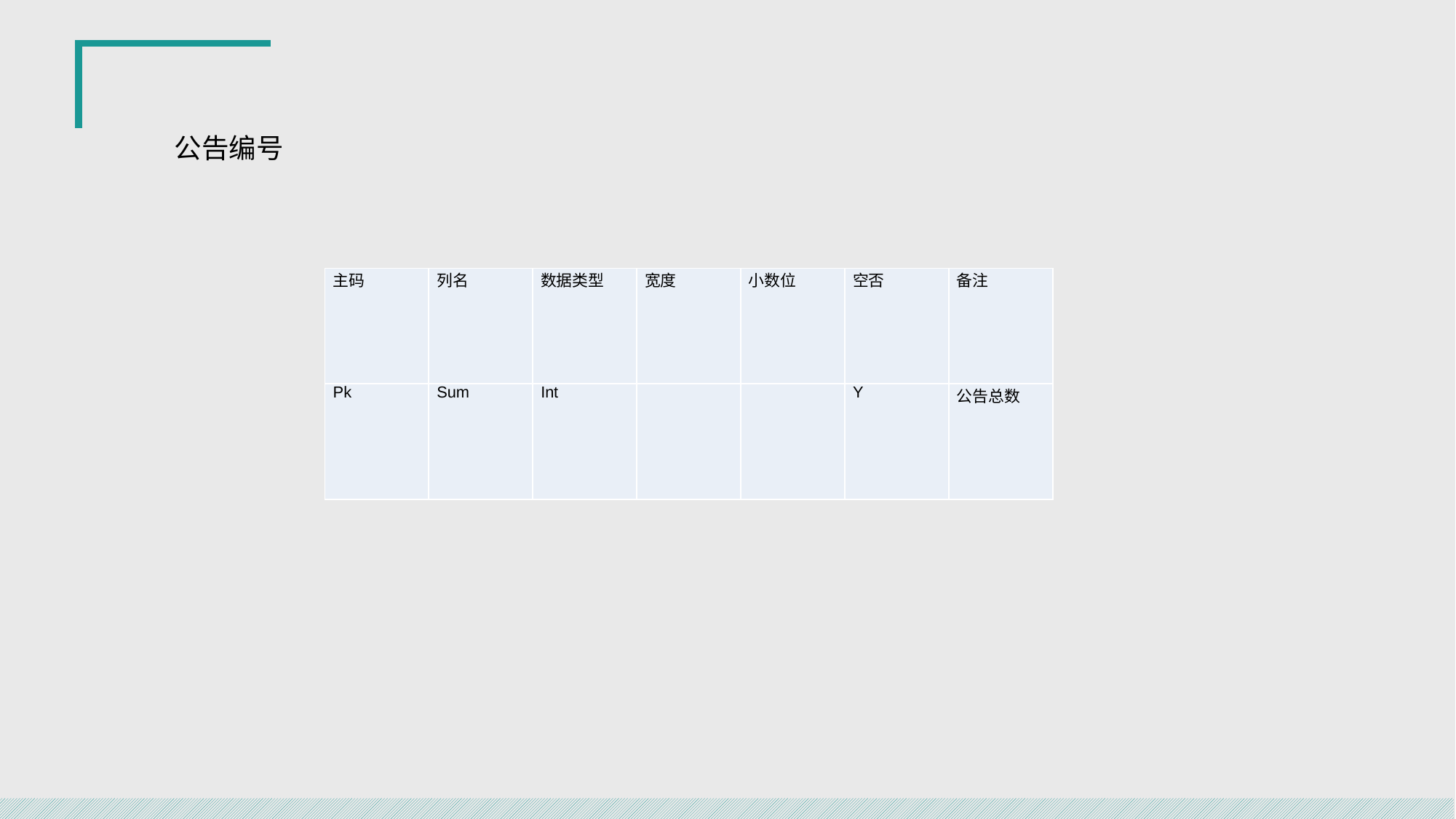

公告编号
| 主码 | 列名 | 数据类型 | 宽度 | 小数位 | 空否 | 备注 |
| --- | --- | --- | --- | --- | --- | --- |
| Pk | Sum | Int |  |  | Y | 公告总数 |